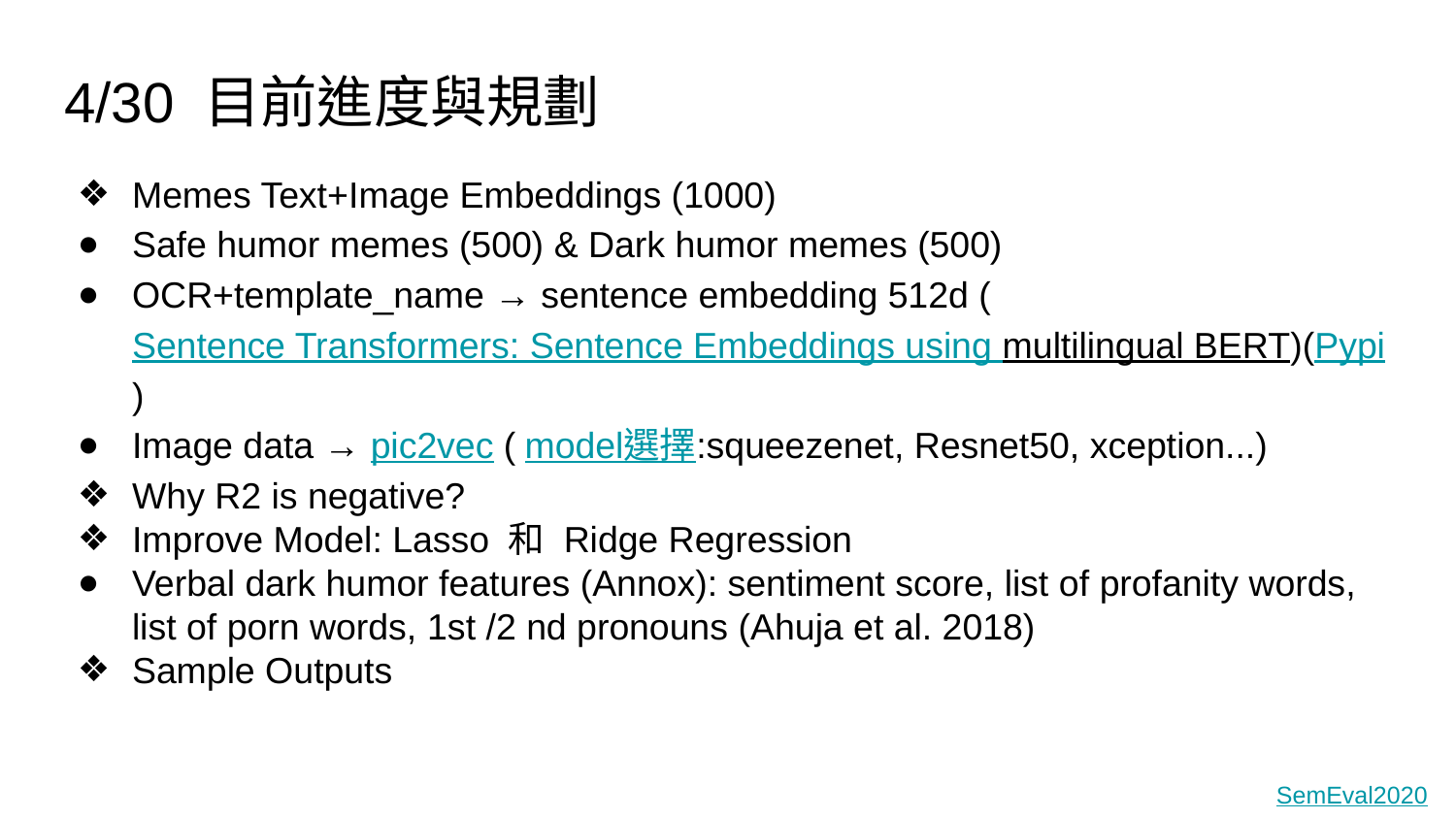

# 4/30 目前進度與規劃
Memes Text+Image Embeddings (1000)
Safe humor memes (500) & Dark humor memes (500)
OCR+template_name → sentence embedding 512d (Sentence Transformers: Sentence Embeddings using multilingual BERT)(Pypi)
Image data → pic2vec (model選擇:squeezenet, Resnet50, xception...)
Why R2 is negative?
Improve Model: Lasso 和 Ridge Regression
Verbal dark humor features (Annox): sentiment score, list of profanity words, list of porn words, 1st /2 nd pronouns (Ahuja et al. 2018)
Sample Outputs

 SemEval2020